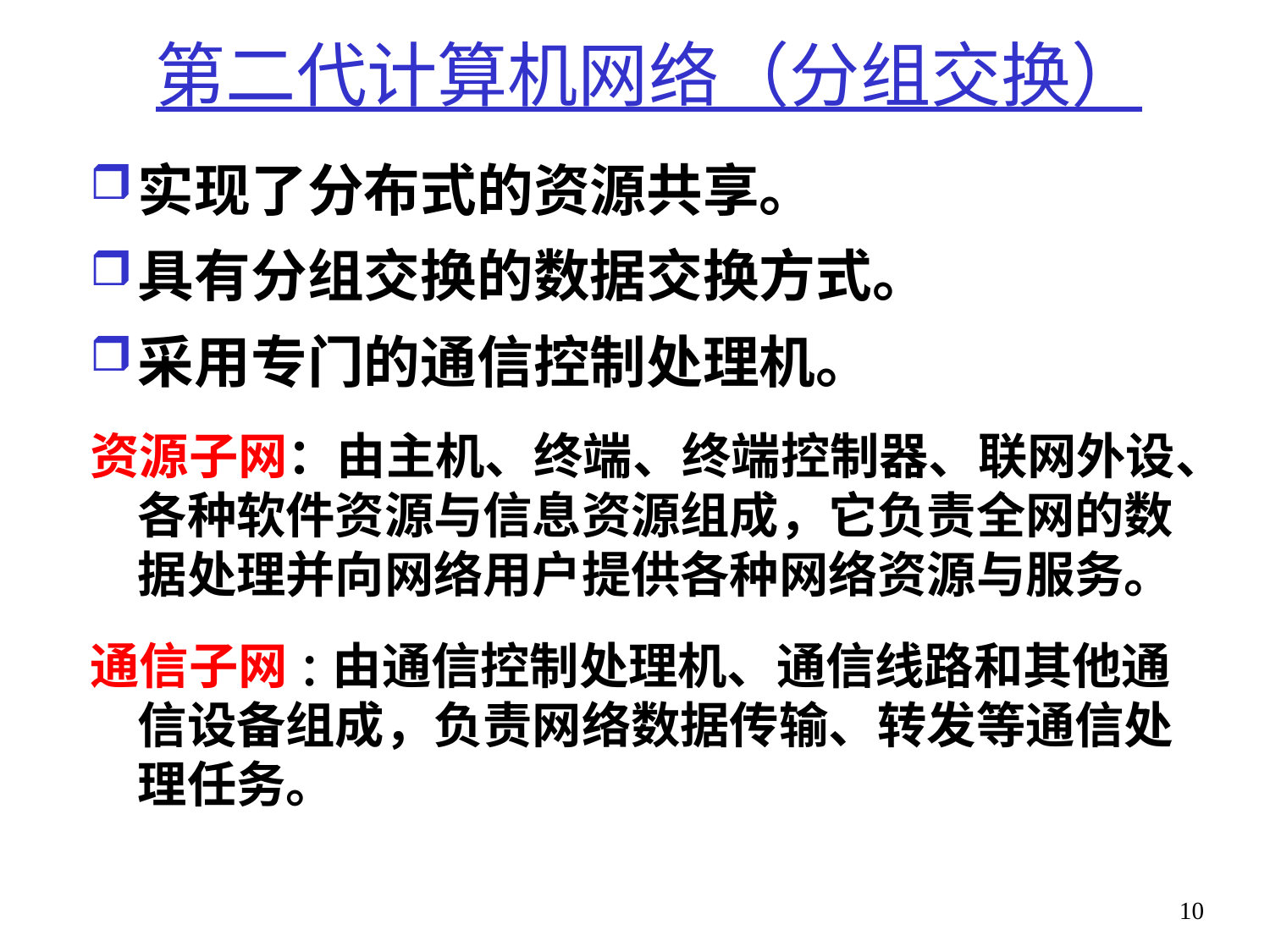

第二代计算机网络（分组交换）
实现了分布式的资源共享。
具有分组交换的数据交换方式。
采用专门的通信控制处理机。
资源子网：由主机、终端、终端控制器、联网外设、各种软件资源与信息资源组成，它负责全网的数据处理并向网络用户提供各种网络资源与服务。
通信子网:由通信控制处理机、通信线路和其他通信设备组成，负责网络数据传输、转发等通信处理任务。

10